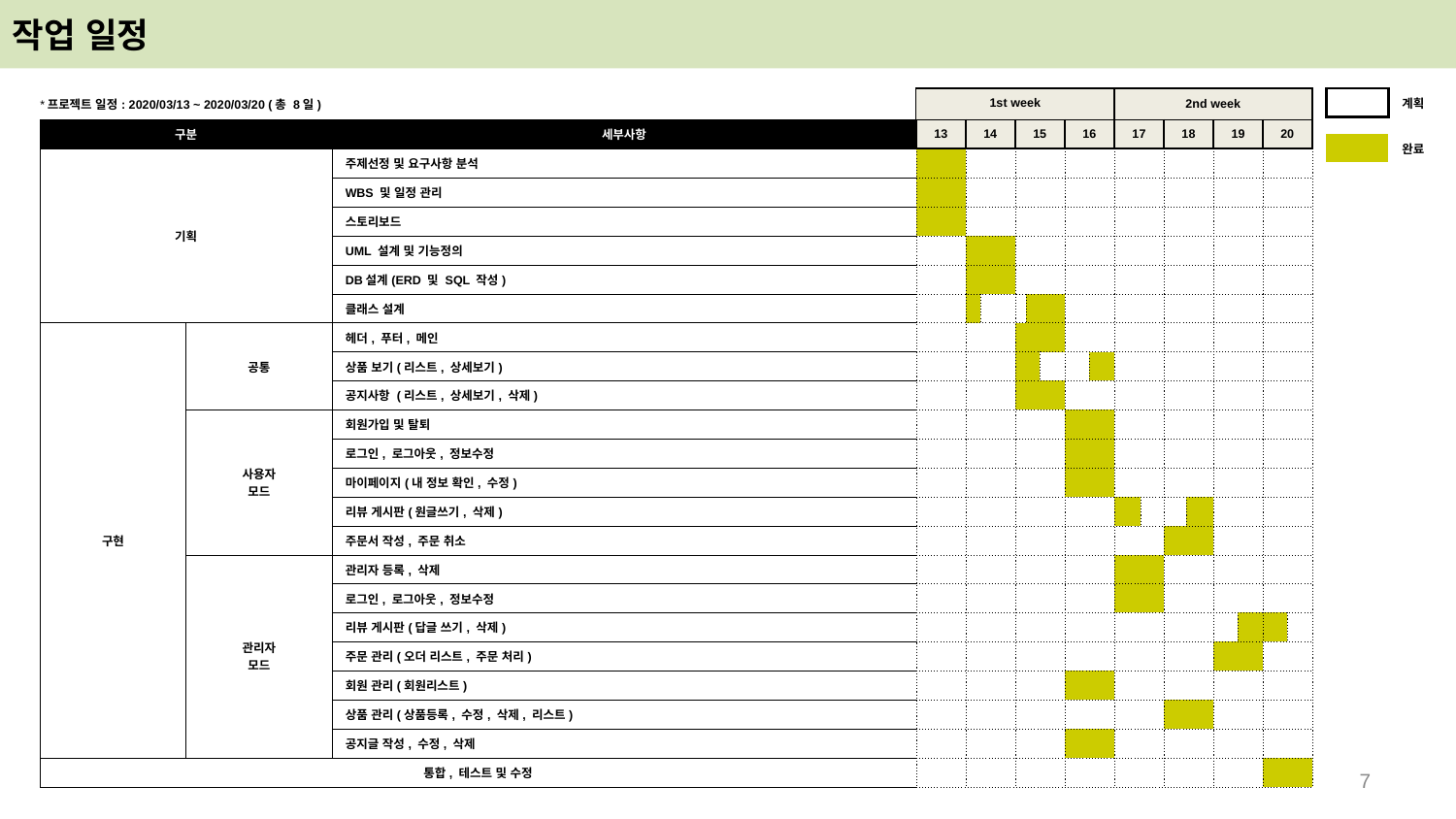

작업 일정
기준선(좌)
기준선(우)

| \*프로젝트 일정: 2020/03/13 ~ 2020/03/20 (총 8일) |  |  | 1st week |  |  |  |  |  |  |  | 2nd week |  |  |  |  |  |  |  |
| --- | --- | --- | --- | --- | --- | --- | --- | --- | --- | --- | --- | --- | --- | --- | --- | --- | --- | --- |
| 구분 |  | 세부사항 | 13 | 14 |  | 15 |  |  | 16 |  | 17 |  | 18 |  | 19 |  | 20 |  |
| 기획 |  | 주제선정 및 요구사항 분석 |  |  |  |  |  |  |  |  |  |  |  |  |  |  |  |  |
|  |  | WBS 및 일정 관리 |  |  |  |  |  |  |  |  |  |  |  |  |  |  |  |  |
|  |  | 스토리보드 |  |  |  |  |  |  |  |  |  |  |  |  |  |  |  |  |
|  |  | UML 설계 및 기능정의 |  |  |  |  |  |  |  |  |  |  |  |  |  |  |  |  |
|  |  | DB설계(ERD 및 SQL 작성) |  |  |  |  |  |  |  |  |  |  |  |  |  |  |  |  |
|  |  | 클래스 설계 |  |  |  |  |  |  |  |  |  |  |  |  |  |  |  |  |
| 구현 | 공통 | 헤더, 푸터, 메인 |  |  |  |  |  |  |  |  |  |  |  |  |  |  |  |  |
|  |  | 상품 보기(리스트, 상세보기) |  |  |  |  |  |  |  |  |  |  |  |  |  |  |  |  |
|  |  | 공지사항 (리스트, 상세보기, 삭제) |  |  |  |  |  |  |  |  |  |  |  |  |  |  |  |  |
|  | 사용자 모드 | 회원가입 및 탈퇴 |  |  |  |  |  |  |  |  |  |  |  |  |  |  |  |  |
|  |  | 로그인, 로그아웃, 정보수정 |  |  |  |  |  |  |  |  |  |  |  |  |  |  |  |  |
|  |  | 마이페이지(내 정보 확인, 수정) |  |  |  |  |  |  |  |  |  |  |  |  |  |  |  |  |
|  |  | 리뷰 게시판(원글쓰기, 삭제) |  |  |  |  |  |  |  |  |  |  |  |  |  |  |  |  |
|  |  | 주문서 작성, 주문 취소 |  |  |  |  |  |  |  |  |  |  |  |  |  |  |  |  |
|  | 관리자 모드 | 관리자 등록, 삭제 |  |  |  |  |  |  |  |  |  |  |  |  |  |  |  |  |
|  |  | 로그인, 로그아웃, 정보수정 |  |  |  |  |  |  |  |  |  |  |  |  |  |  |  |  |
|  |  | 리뷰 게시판(답글 쓰기, 삭제) |  |  |  |  |  |  |  |  |  |  |  |  |  |  |  |  |
|  |  | 주문 관리(오더 리스트, 주문 처리) |  |  |  |  |  |  |  |  |  |  |  |  |  |  |  |  |
|  |  | 회원 관리(회원리스트) |  |  |  |  |  |  |  |  |  |  |  |  |  |  |  |  |
|  |  | 상품 관리(상품등록, 수정, 삭제, 리스트) |  |  |  |  |  |  |  |  |  |  |  |  |  |  |  |  |
|  |  | 공지글 작성, 수정, 삭제 |  |  |  |  |  |  |  |  |  |  |  |  |  |  |  |  |
| 통합, 테스트 및 수정 |  |  |  |  |  |  |  |  |  |  |  |  |  |  |  |  |  |  |
|  | 계획 |
| --- | --- |
|  |  |
|  | 완료 |
기준선(상)
기준선(하)
7